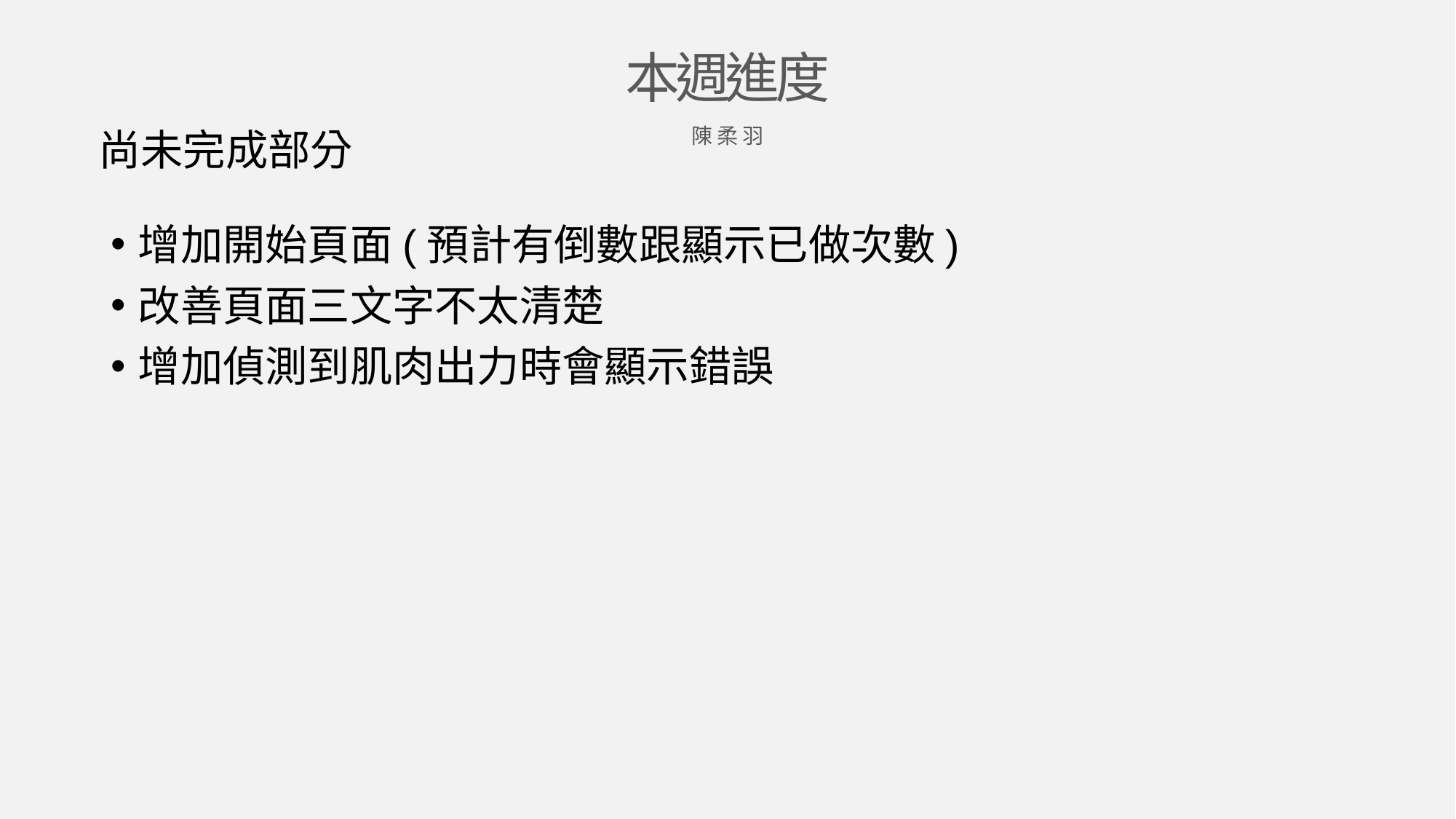

本週進度
陳柔羽
尚未完成部分
增加開始頁面(預計有倒數跟顯示已做次數)
改善頁面三文字不太清楚
增加偵測到肌肉出力時會顯示錯誤